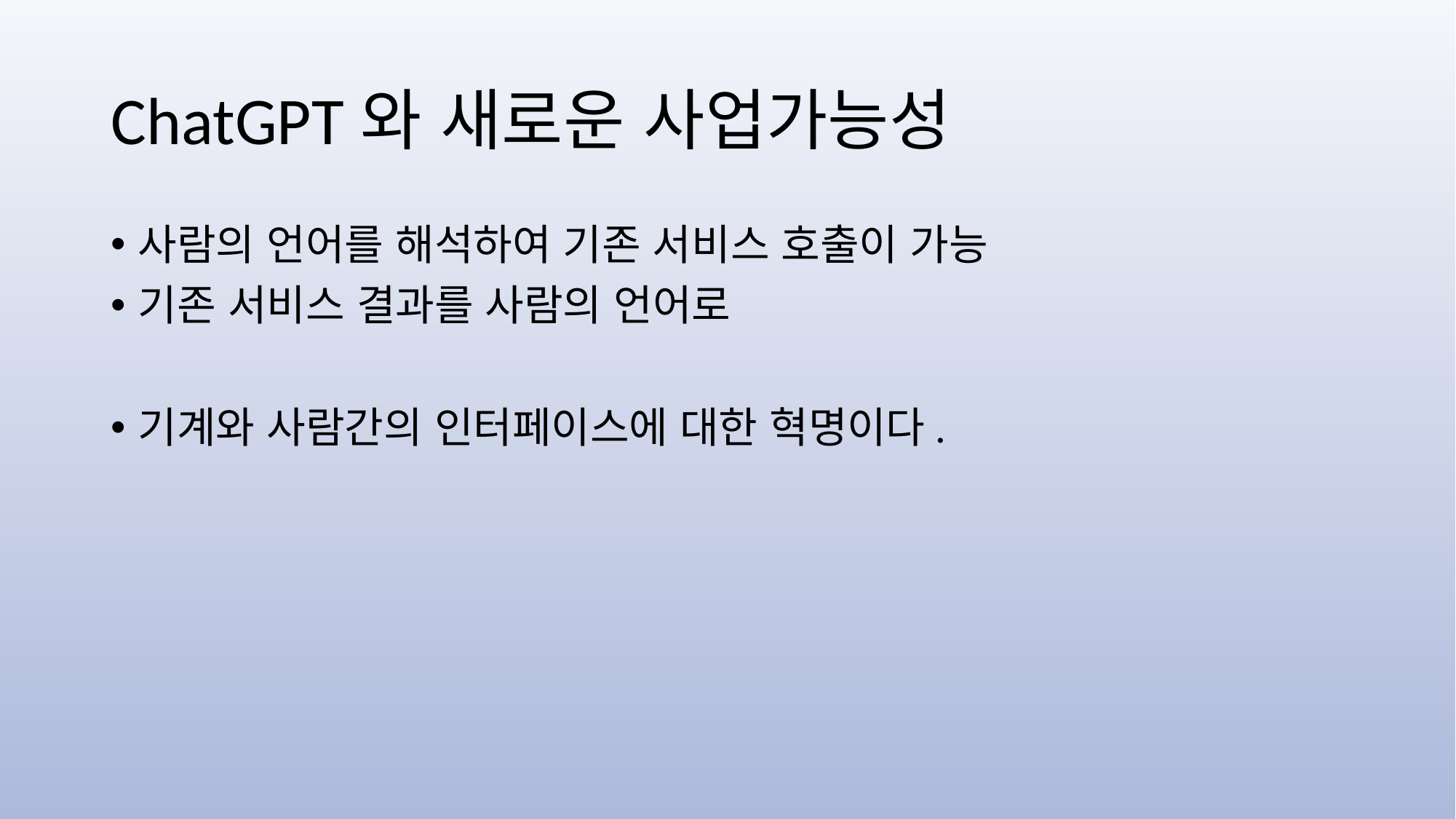

# ChatGPT와 새로운 사업가능성
사람의 언어를 해석하여 기존 서비스 호출이 가능
기존 서비스 결과를 사람의 언어로

기계와 사람간의 인터페이스에 대한 혁명이다.